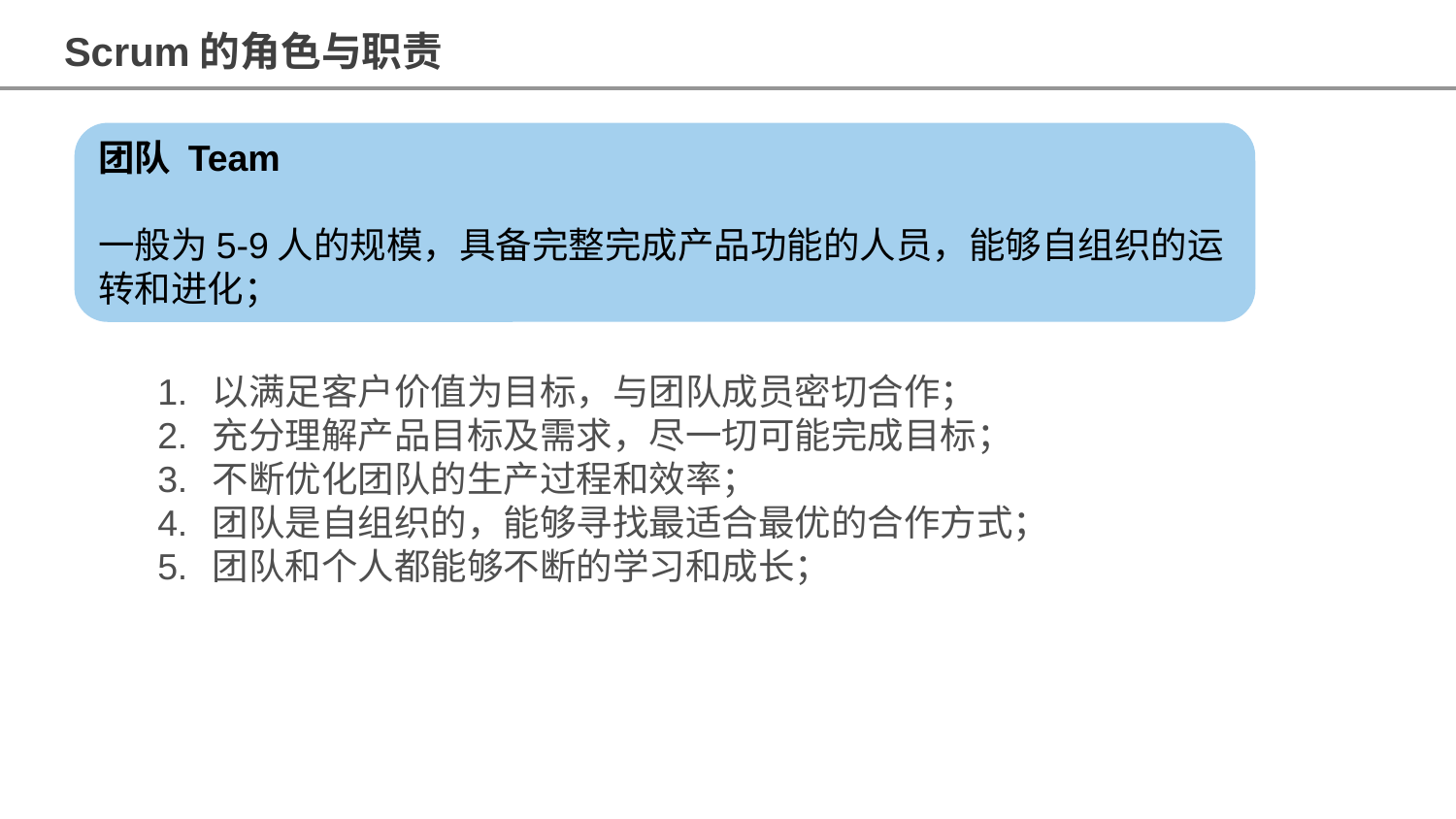

Scrum的角色与职责
团队 Team

一般为5-9人的规模，具备完整完成产品功能的人员，能够自组织的运转和进化；
以满足客户价值为目标，与团队成员密切合作；
充分理解产品目标及需求，尽一切可能完成目标；
不断优化团队的生产过程和效率；
团队是自组织的，能够寻找最适合最优的合作方式；
团队和个人都能够不断的学习和成长；